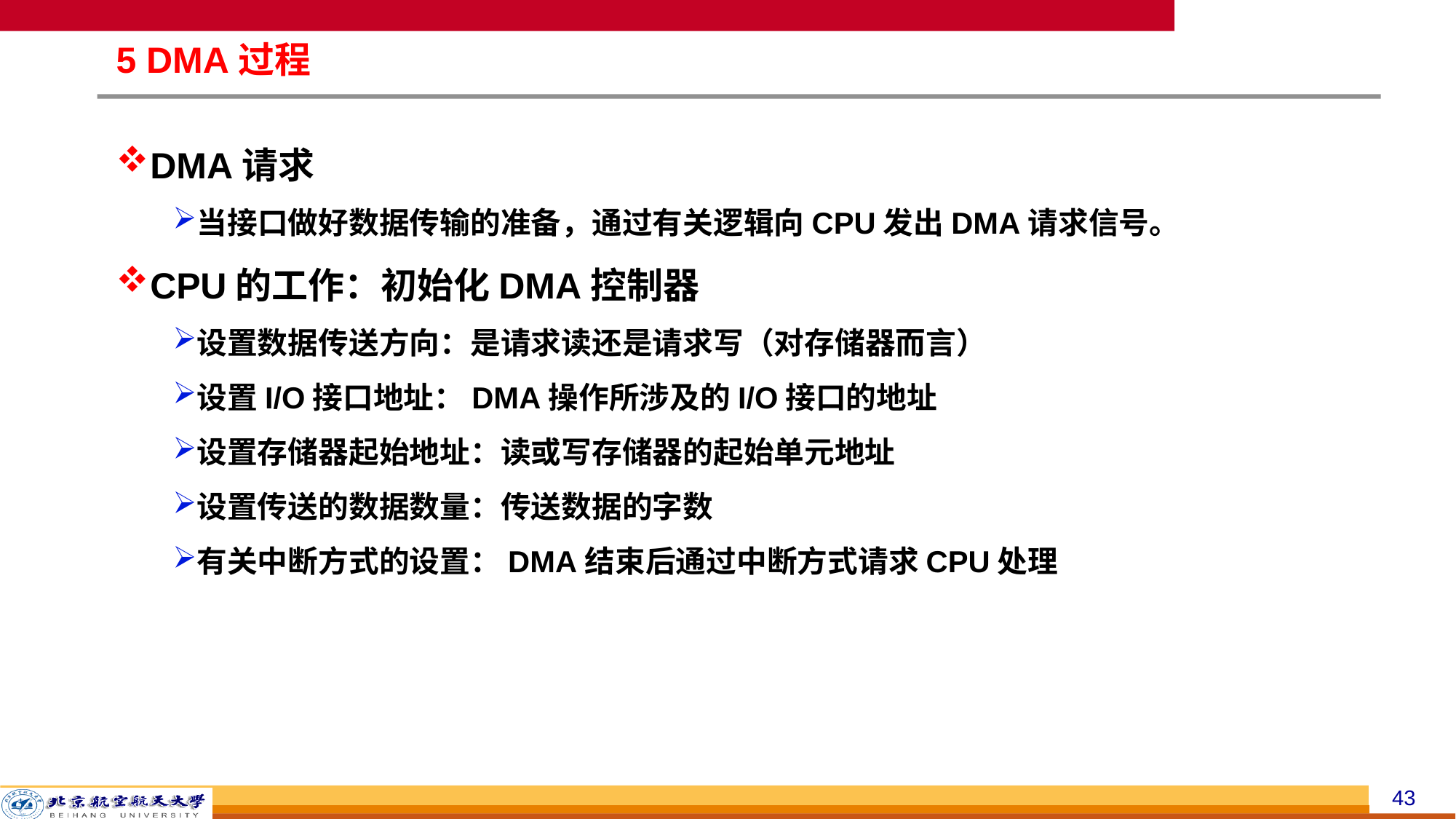

# 5 DMA过程
DMA请求
当接口做好数据传输的准备，通过有关逻辑向CPU发出DMA请求信号。
CPU的工作：初始化DMA控制器
设置数据传送方向：是请求读还是请求写（对存储器而言）
设置I/O接口地址：DMA操作所涉及的I/O接口的地址
设置存储器起始地址：读或写存储器的起始单元地址
设置传送的数据数量：传送数据的字数
有关中断方式的设置：DMA结束后通过中断方式请求CPU处理